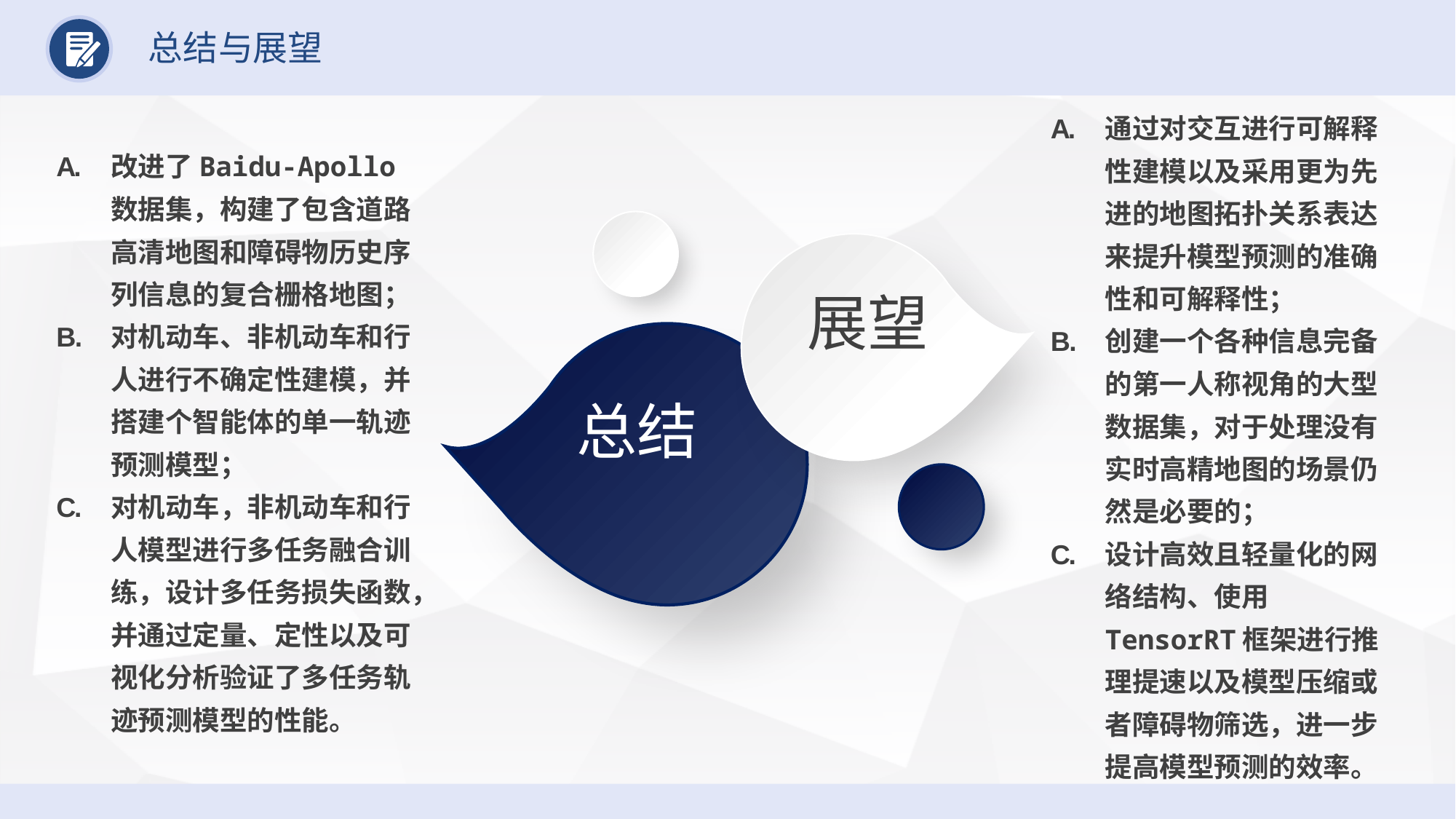

总结与展望
通过对交互进行可解释性建模以及采用更为先进的地图拓扑关系表达来提升模型预测的准确性和可解释性；
创建一个各种信息完备的第一人称视角的大型数据集，对于处理没有实时高精地图的场景仍然是必要的；
设计高效且轻量化的网络结构、使用TensorRT框架进行推理提速以及模型压缩或者障碍物筛选，进一步提高模型预测的效率。

改进了Baidu-Apollo数据集，构建了包含道路高清地图和障碍物历史序列信息的复合栅格地图；
对机动车、非机动车和行人进行不确定性建模，并搭建个智能体的单一轨迹预测模型；
对机动车，非机动车和行人模型进行多任务融合训练，设计多任务损失函数，并通过定量、定性以及可视化分析验证了多任务轨迹预测模型的性能。

展望
总结